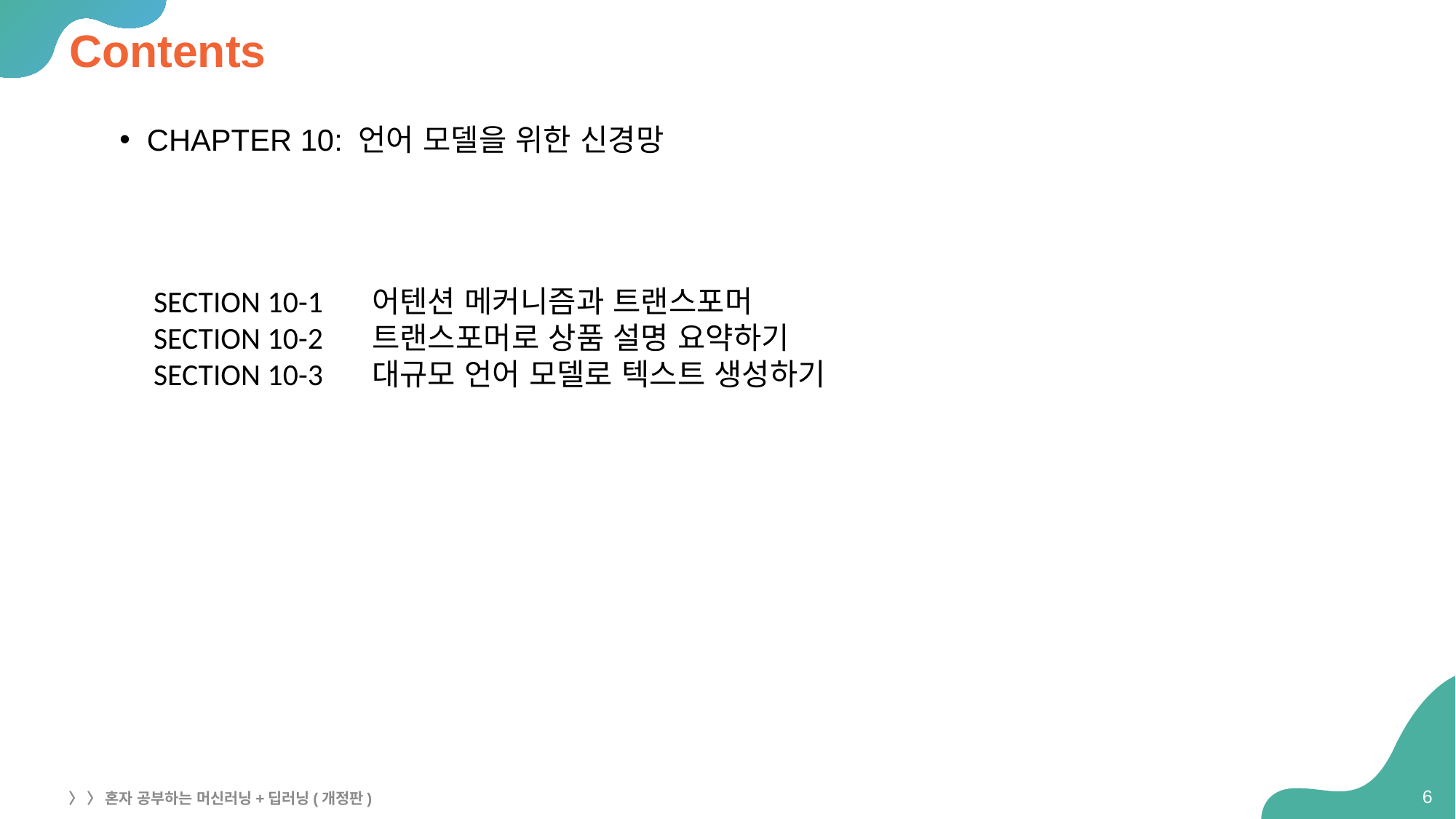

# Contents
CHAPTER 10: 언어 모델을 위한 신경망

SECTION 10-1	어텐션 메커니즘과 트랜스포머
SECTION 10-2 	트랜스포머로 상품 설명 요약하기
SECTION 10-3 	대규모 언어 모델로 텍스트 생성하기

6
〉 〉 혼자 공부하는 머신러닝+딥러닝(개정판)